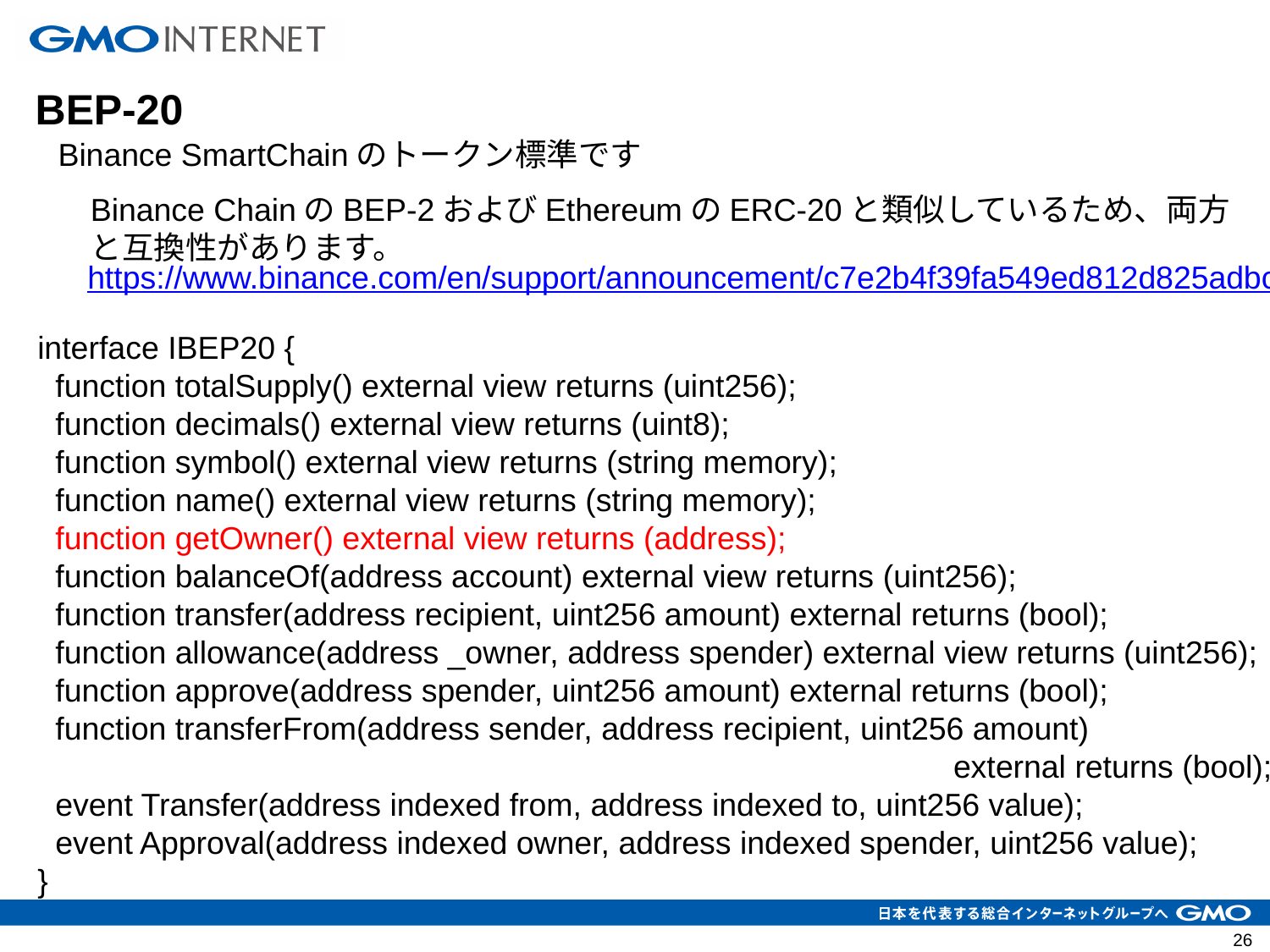

BEP-20
Binance SmartChainのトークン標準です
Binance ChainのBEP-2およびEthereumのERC-20と類似しているため、両方と互換性があります。
https://www.binance.com/en/support/announcement/c7e2b4f39fa549ed812d825adbc6e210
interface IBEP20 {
  function totalSupply() external view returns (uint256);
  function decimals() external view returns (uint8);
  function symbol() external view returns (string memory);
  function name() external view returns (string memory);
  function getOwner() external view returns (address);
  function balanceOf(address account) external view returns (uint256);
  function transfer(address recipient, uint256 amount) external returns (bool);
  function allowance(address _owner, address spender) external view returns (uint256);
  function approve(address spender, uint256 amount) external returns (bool);
  function transferFrom(address sender, address recipient, uint256 amount)
                                                                                                       external returns (bool);
  event Transfer(address indexed from, address indexed to, uint256 value);
  event Approval(address indexed owner, address indexed spender, uint256 value);
}